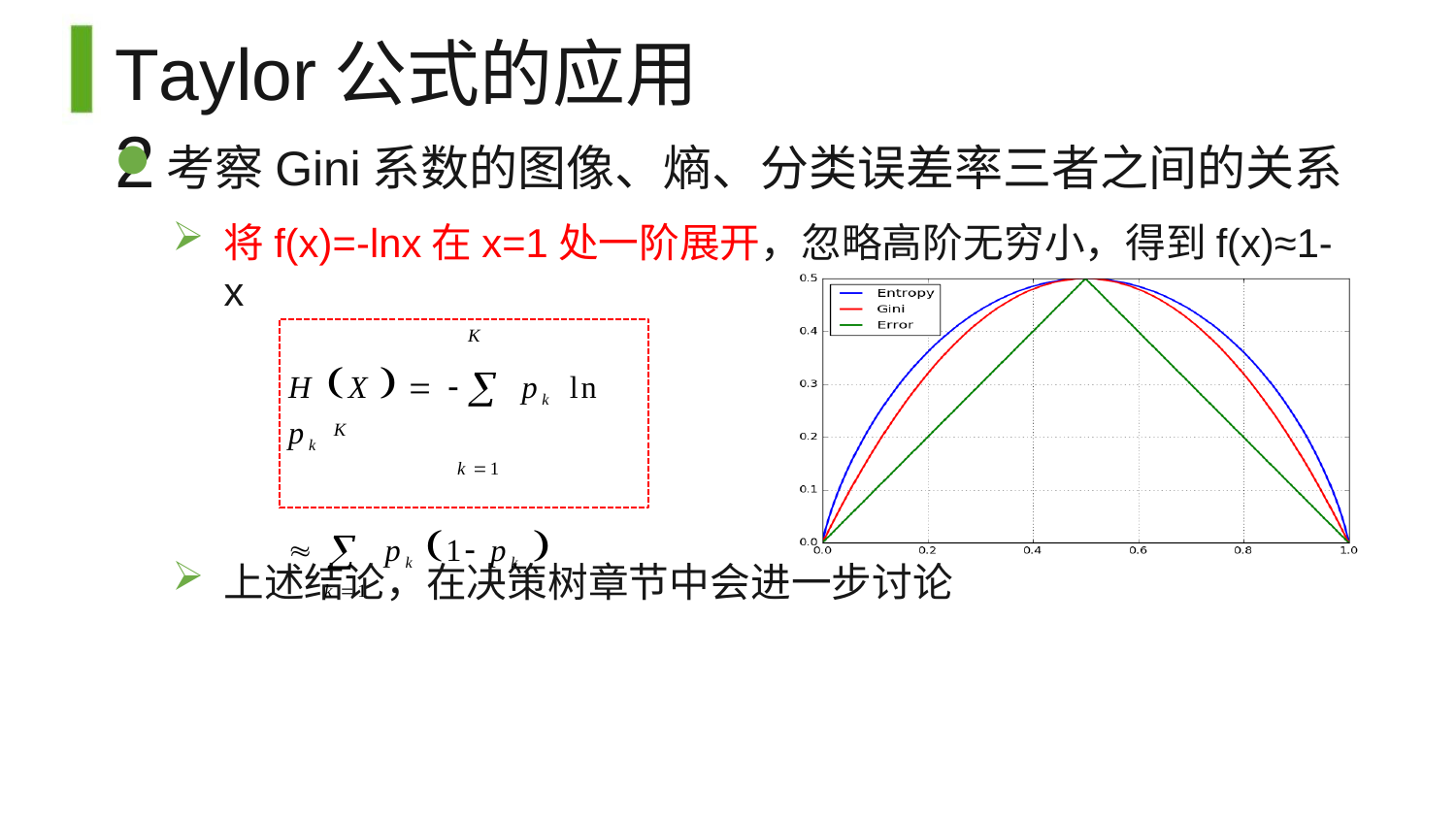

# Taylor公式的应用2
考察Gini系数的图像、熵、分类误差率三者之间的关系
将f(x)=-lnx在x=1处一阶展开，忽略高阶无穷小，得到f(x)≈1-x

H (X ) = −∑ pk ln pk
k =1
≈ ∑ pk (1− pk )
k =1

K
K
上述结论，在决策树章节中会进一步讨论